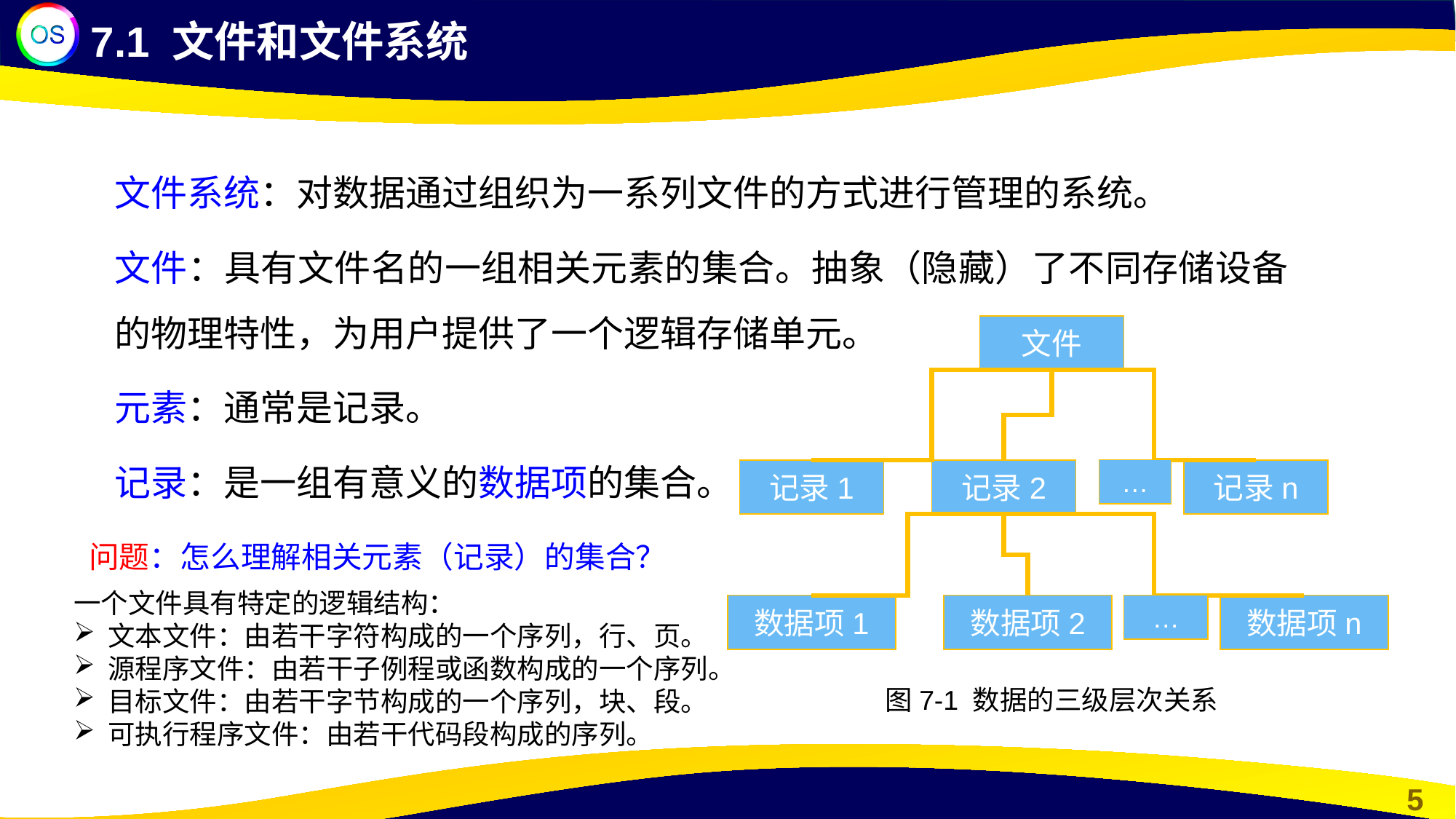

7.1 文件和文件系统
文件系统：对数据通过组织为一系列文件的方式进行管理的系统。
文件：具有文件名的一组相关元素的集合。抽象（隐藏）了不同存储设备的物理特性，为用户提供了一个逻辑存储单元。
元素：通常是记录。
记录：是一组有意义的数据项的集合。
文件
…
记录1
记录2
记录n
数据项1
数据项2
数据项n
…
问题：怎么理解相关元素（记录）的集合？
一个文件具有特定的逻辑结构：
文本文件：由若干字符构成的一个序列，行、页。
源程序文件：由若干子例程或函数构成的一个序列。
目标文件：由若干字节构成的一个序列，块、段。
可执行程序文件：由若干代码段构成的序列。
图7-1 数据的三级层次关系